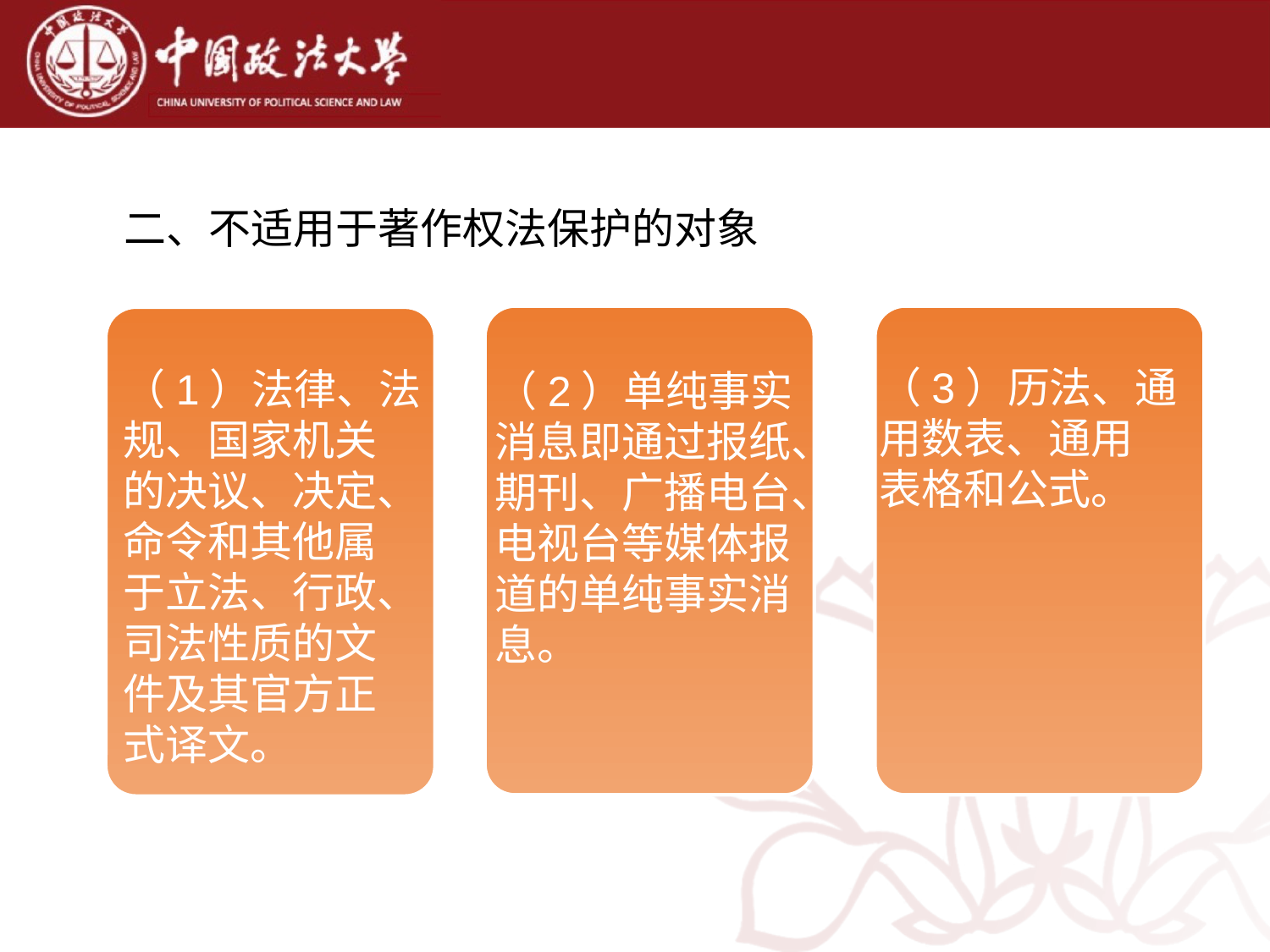

二、不适用于著作权法保护的对象

（3）历法、通
用数表、通用
表格和公式。
（1）法律、法
规、国家机关
的决议、决定、
命令和其他属
于立法、行政、
司法性质的文
件及其官方正
式译文。
（2）单纯事实消息即通过报纸、期刊、广播电台、
电视台等媒体报
道的单纯事实消
息。